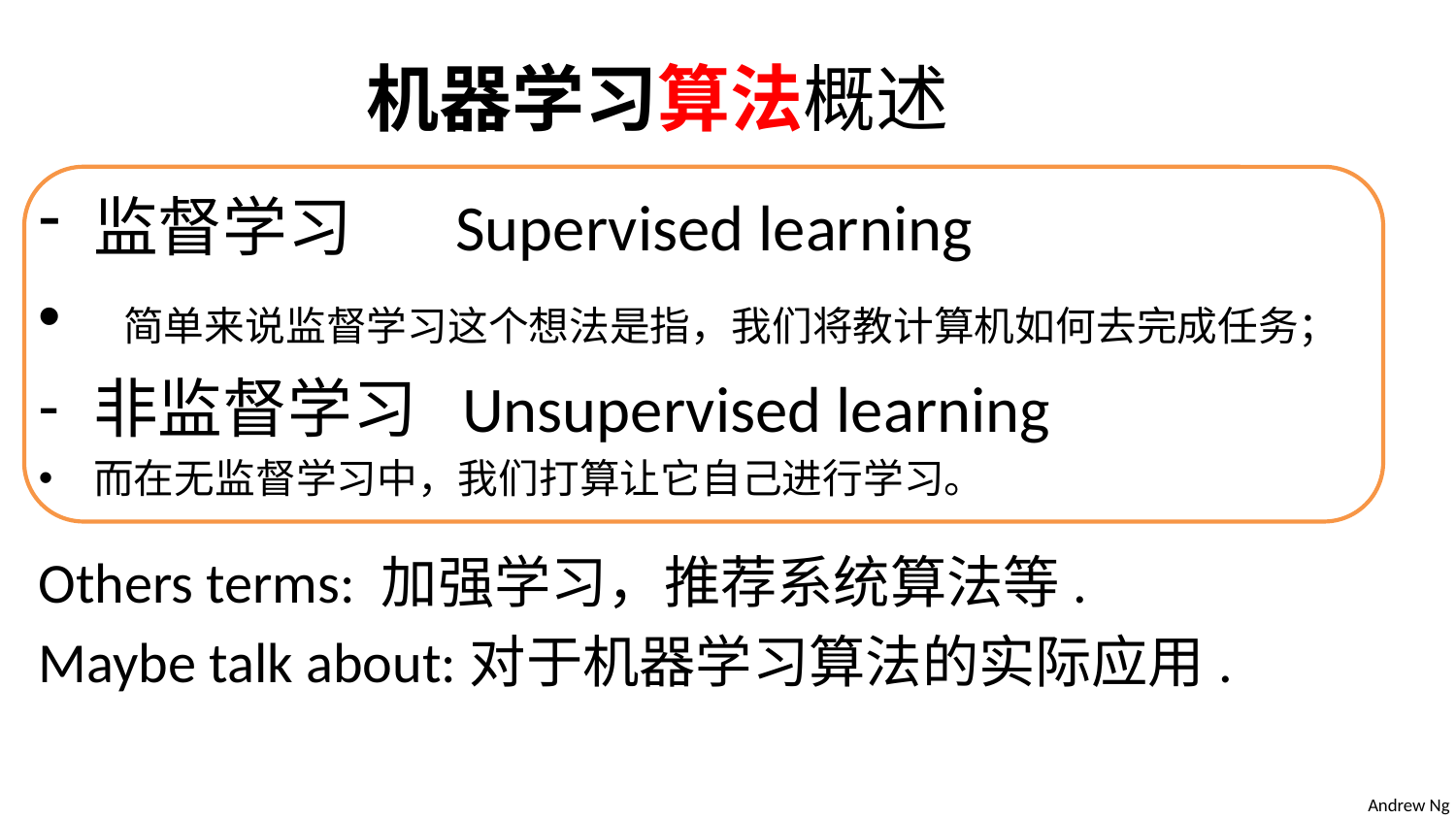

机器学习算法概述

监督学习      Supervised learning
 简单来说监督学习这个想法是指，我们将教计算机如何去完成任务；
非监督学习  Unsupervised learning
而在无监督学习中，我们打算让它自己进行学习。

Others terms: 加强学习，推荐系统算法等.
Maybe talk about:对于机器学习算法的实际应用.